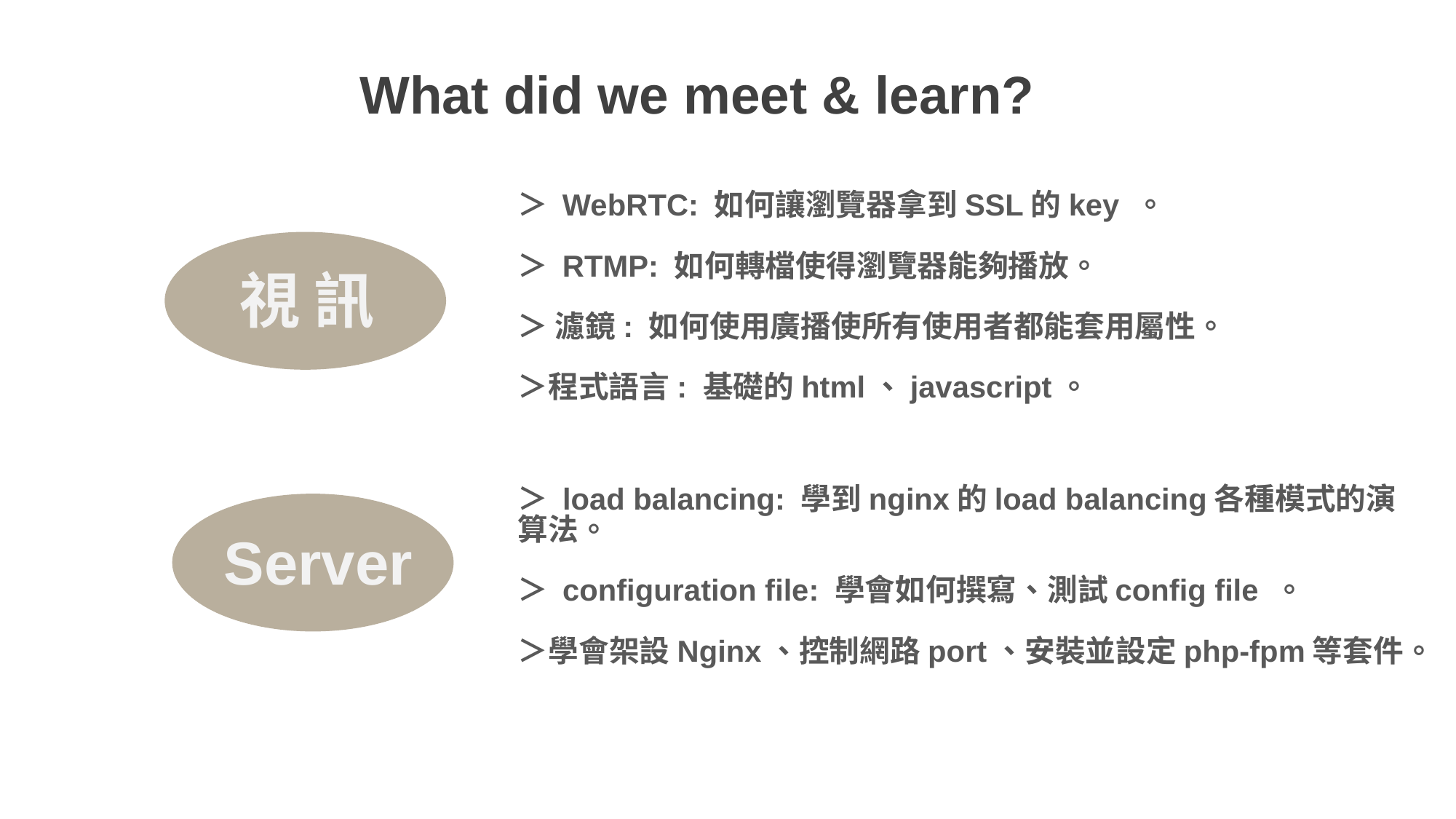

What did we meet & learn?
＞ WebRTC: 如何讓瀏覽器拿到SSL的key 。

＞ RTMP: 如何轉檔使得瀏覽器能夠播放。

＞ 濾鏡: 如何使用廣播使所有使用者都能套用屬性。

＞程式語言: 基礎的html、javascript。

視 訊
＞ load balancing: 學到nginx的load balancing各種模式的演算法。

＞ configuration file: 學會如何撰寫、測試config file 。

＞學會架設Nginx、控制網路port、安裝並設定php-fpm等套件。

Server